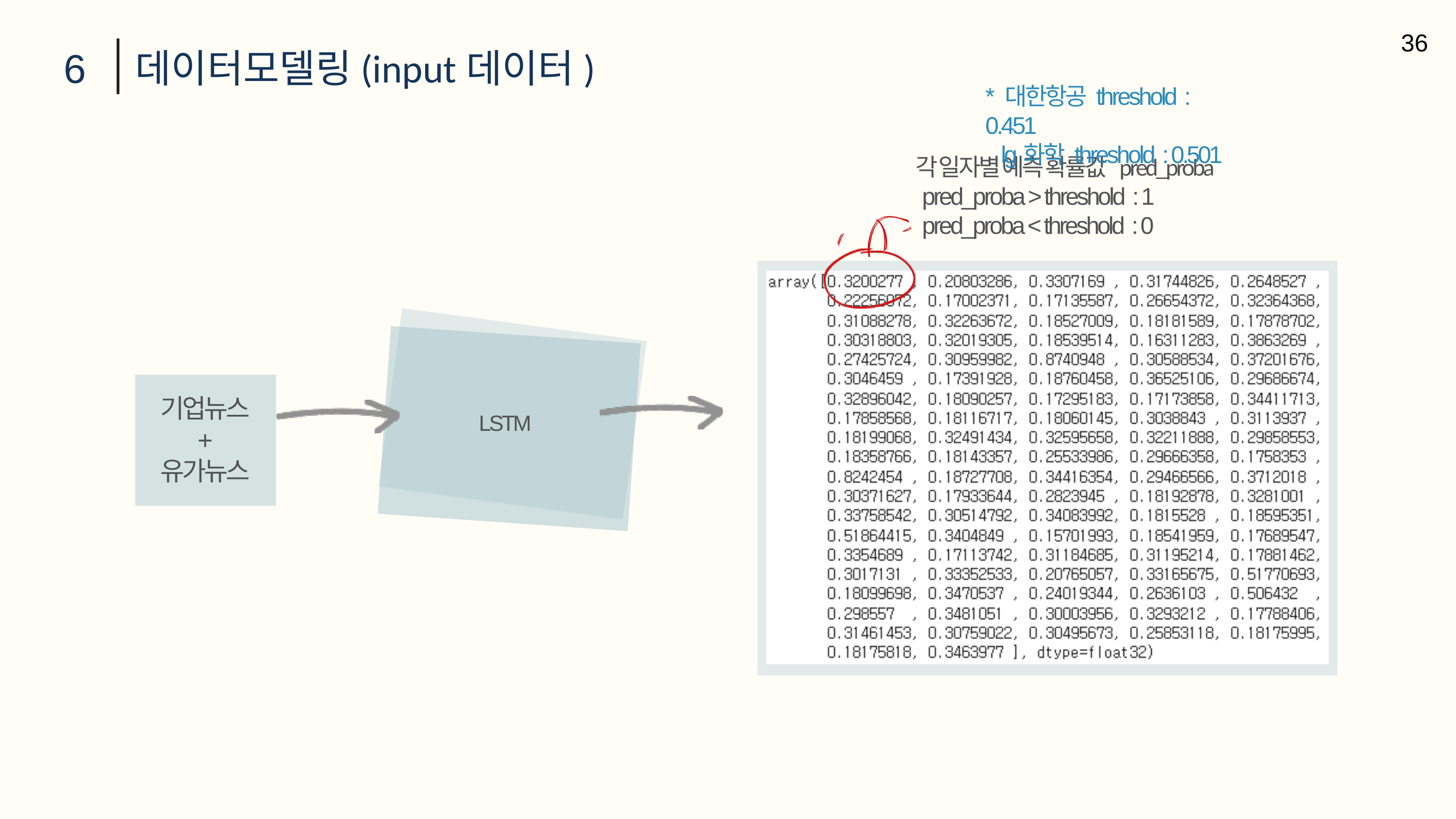

36
6
데이터모델링(input데이터)

* 대한항공 threshold  : 0.451
   lg화학 threshold  : 0.501
각 일자별 예측 확률값  pred_proba
 pred_proba > threshold  : 1
 pred_proba < threshold  : 0

기업뉴스
+
유가뉴스

LSTM